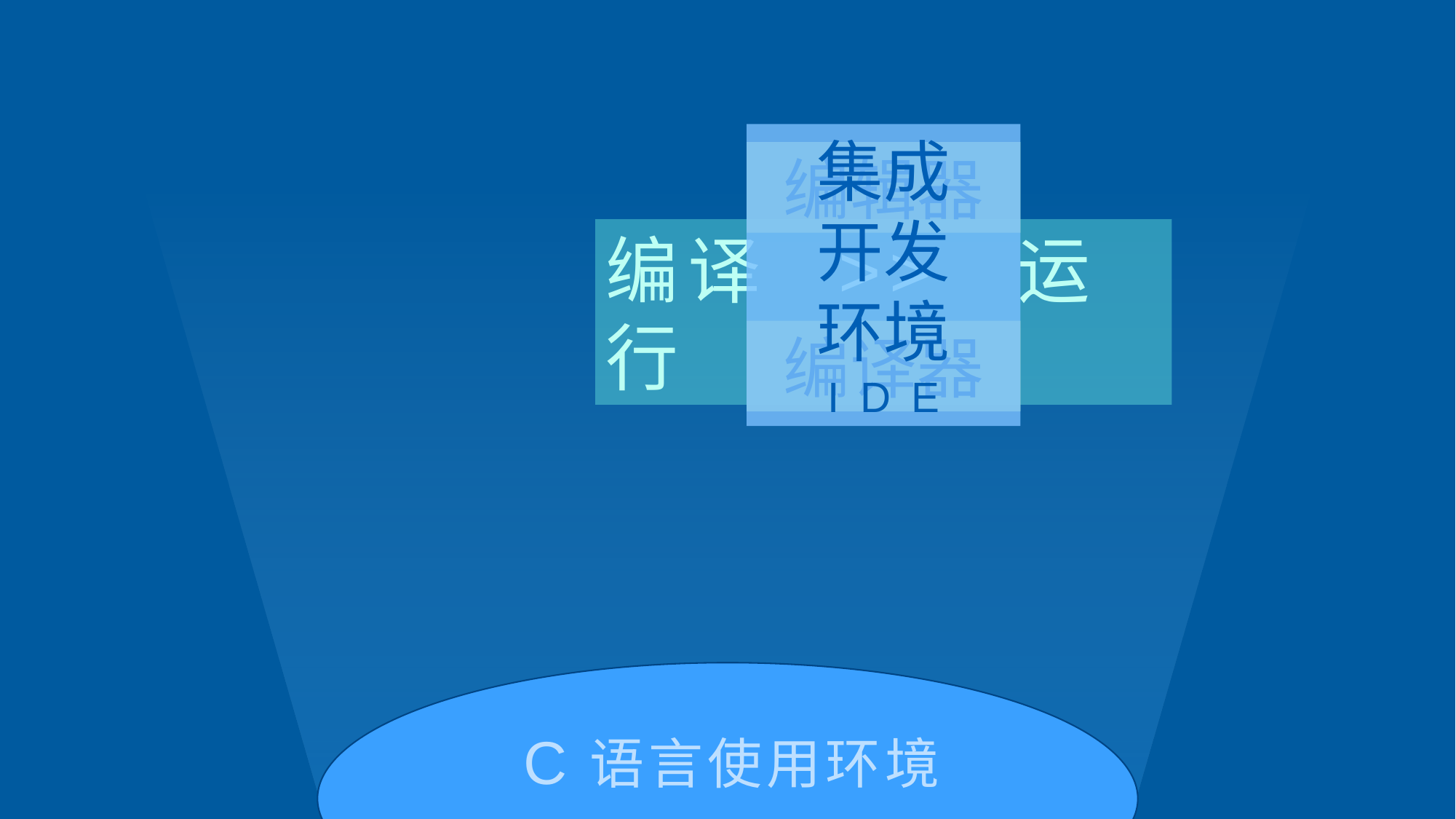

集成
开发
环境
I D E
编辑器
编译  >>  运行
编译器

C
语言使用环境